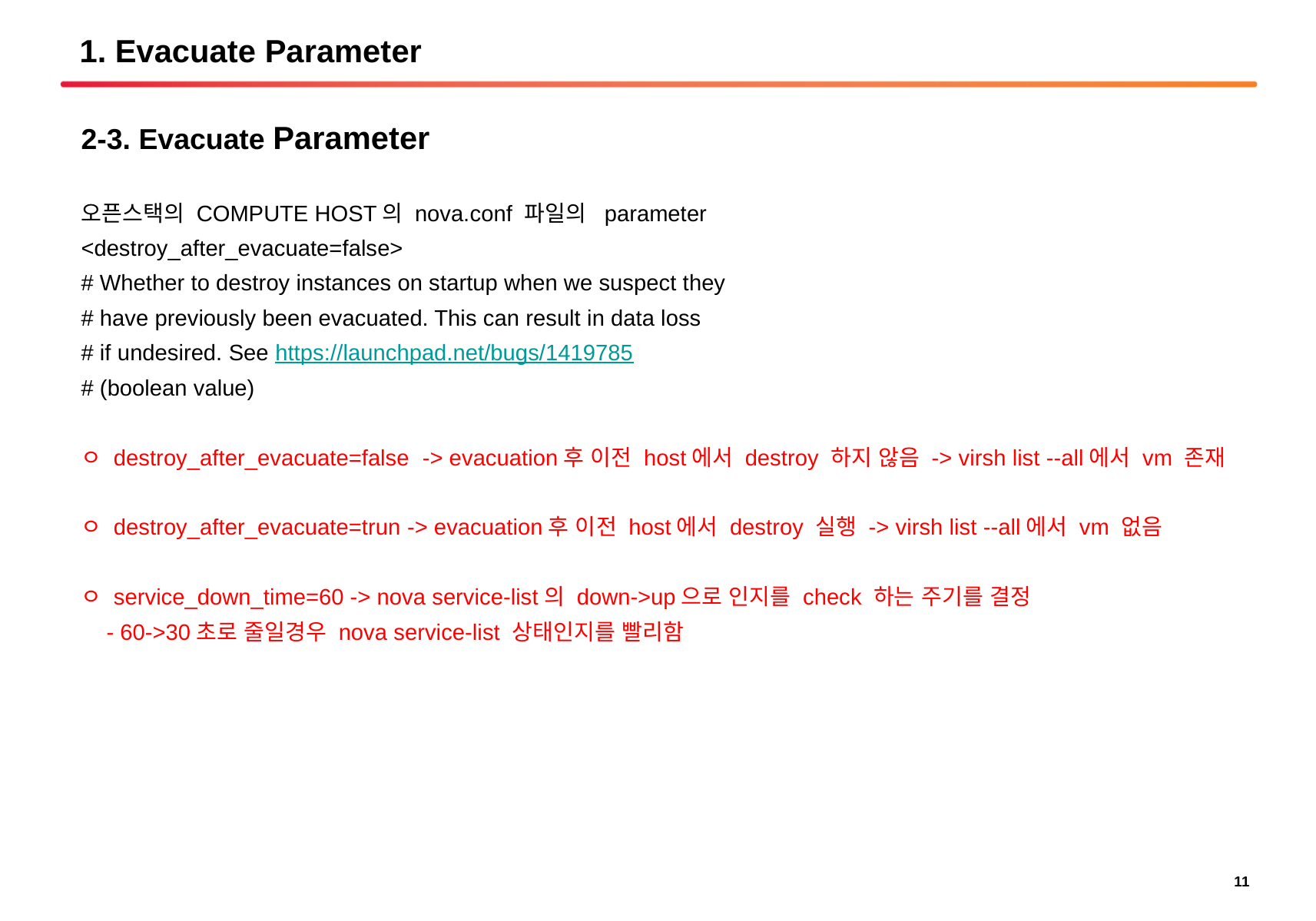

# 1. Evacuate Parameter

2-3. Evacuate Parameter

오픈스택의 COMPUTE HOST의 nova.conf 파일의  parameter
<destroy_after_evacuate=false>
# Whether to destroy instances on startup when we suspect they
# have previously been evacuated. This can result in data loss
# if undesired. See https://launchpad.net/bugs/1419785
# (boolean value)

ㅇ destroy_after_evacuate=false  -> evacuation후 이전 host에서 destroy 하지 않음 -> virsh list --all에서 vm 존재

ㅇ destroy_after_evacuate=trun -> evacuation후 이전 host에서 destroy 실행 -> virsh list --all에서 vm 없음

ㅇ service_down_time=60 -> nova service-list의 down->up으로 인지를 check 하는 주기를 결정
    - 60->30초로 줄일경우 nova service-list 상태인지를 빨리함